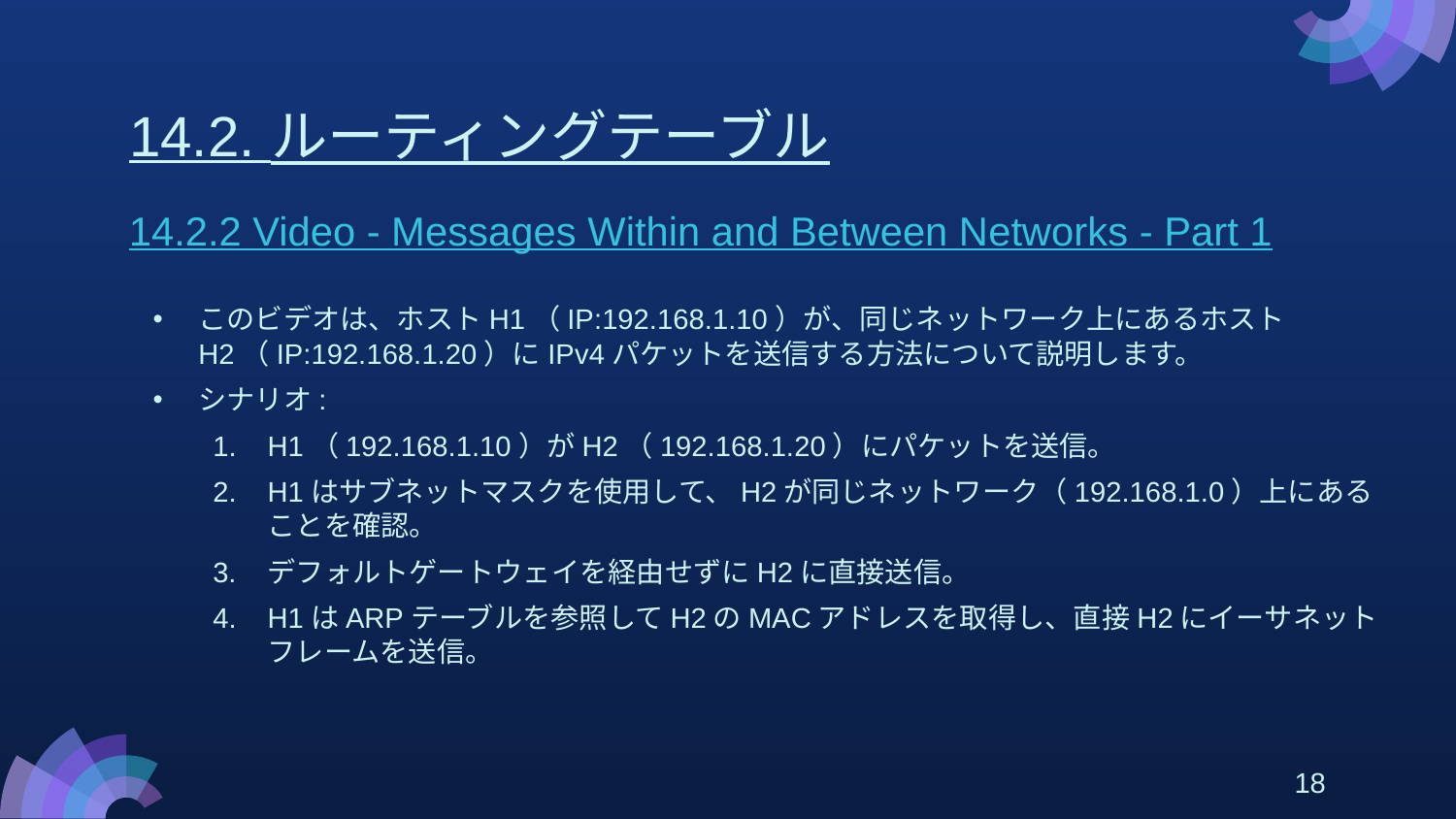

# 14.2. ルーティングテーブル
14.2.2 Video - Messages Within and Between Networks - Part 1
このビデオは、ホストH1（IP:192.168.1.10）が、同じネットワーク上にあるホストH2（IP:192.168.1.20）にIPv4パケットを送信する方法について説明します。
シナリオ:
H1（192.168.1.10）がH2（192.168.1.20）にパケットを送信。
H1はサブネットマスクを使用して、H2が同じネットワーク（192.168.1.0）上にあることを確認。
デフォルトゲートウェイを経由せずにH2に直接送信。
H1はARPテーブルを参照してH2のMACアドレスを取得し、直接H2にイーサネットフレームを送信。